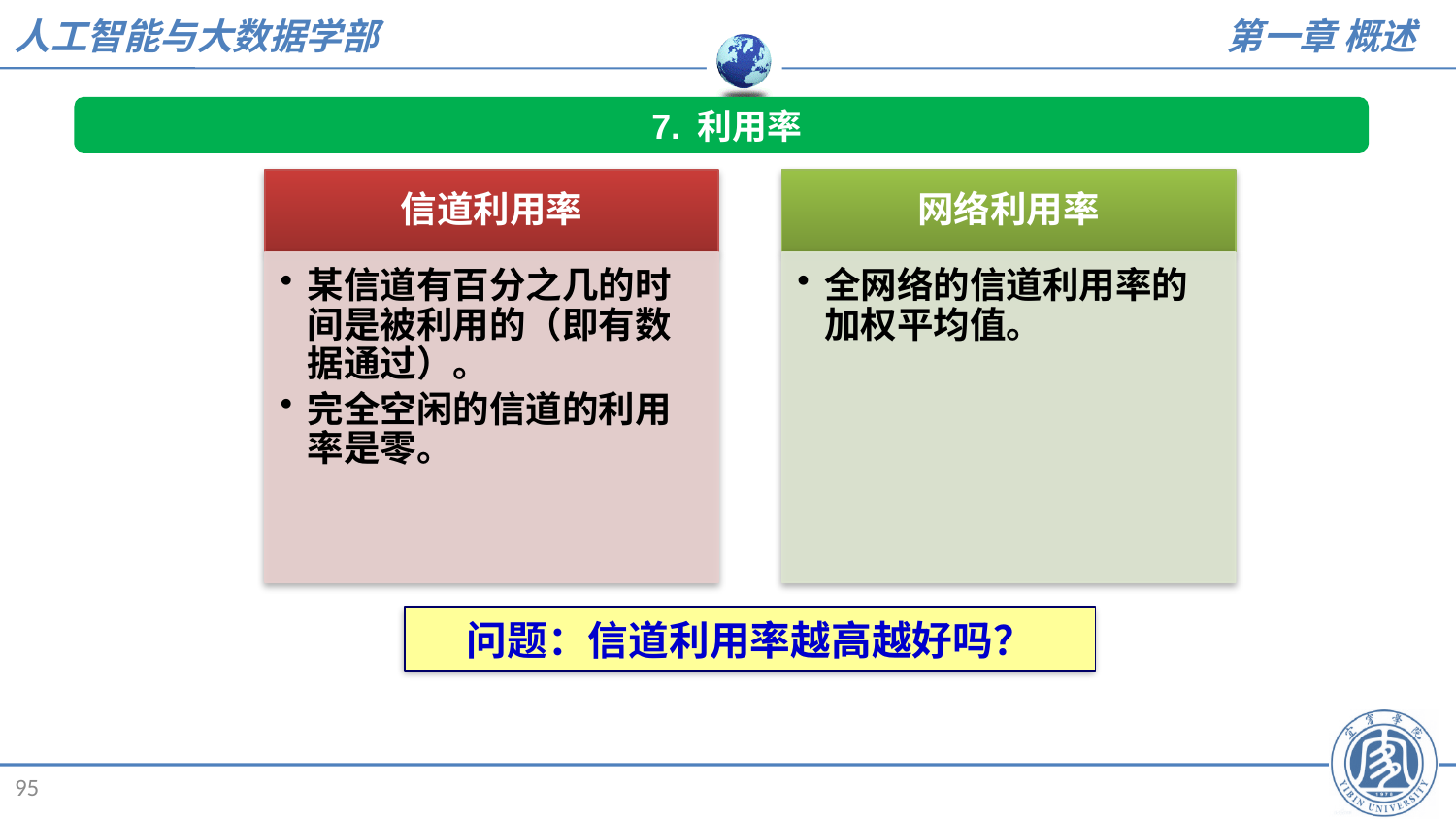

7. 利用率
信道利用率
某信道有百分之几的时间是被利用的（即有数据通过）。
完全空闲的信道的利用率是零。
网络利用率
全网络的信道利用率的加权平均值。
问题：信道利用率越高越好吗？
95